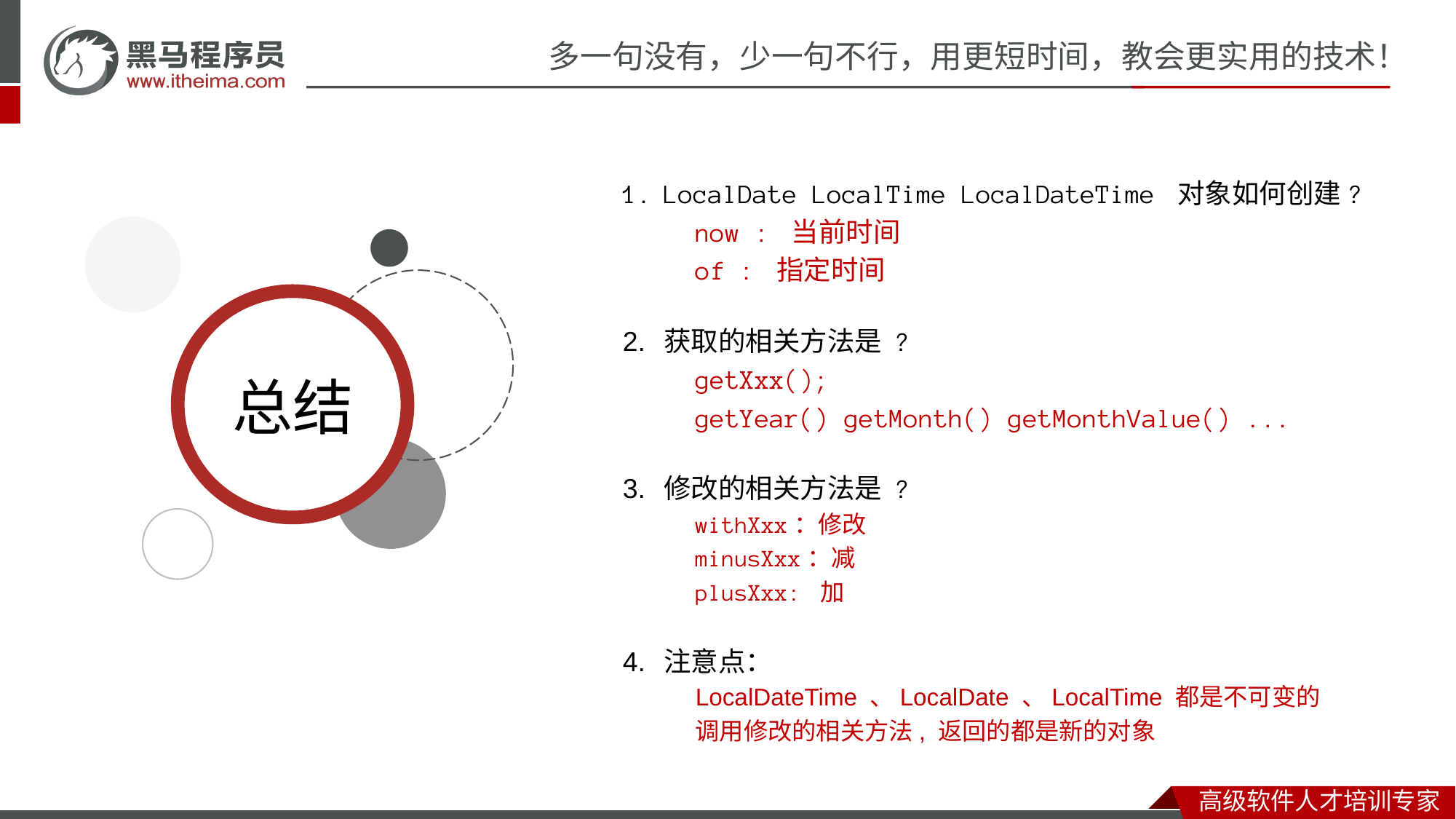

LocalDate LocalTime LocalDateTime 对象如何创建?
now : 当前时间
of : 指定时间
获取的相关方法是 ?
getXxx();
getYear() getMonth() getMonthValue() ...
修改的相关方法是 ?
withXxx：修改
minusXxx：减
plusXxx: 加
注意点：
LocalDateTime 、LocalDate 、LocalTime 都是不可变的
调用修改的相关方法, 返回的都是新的对象